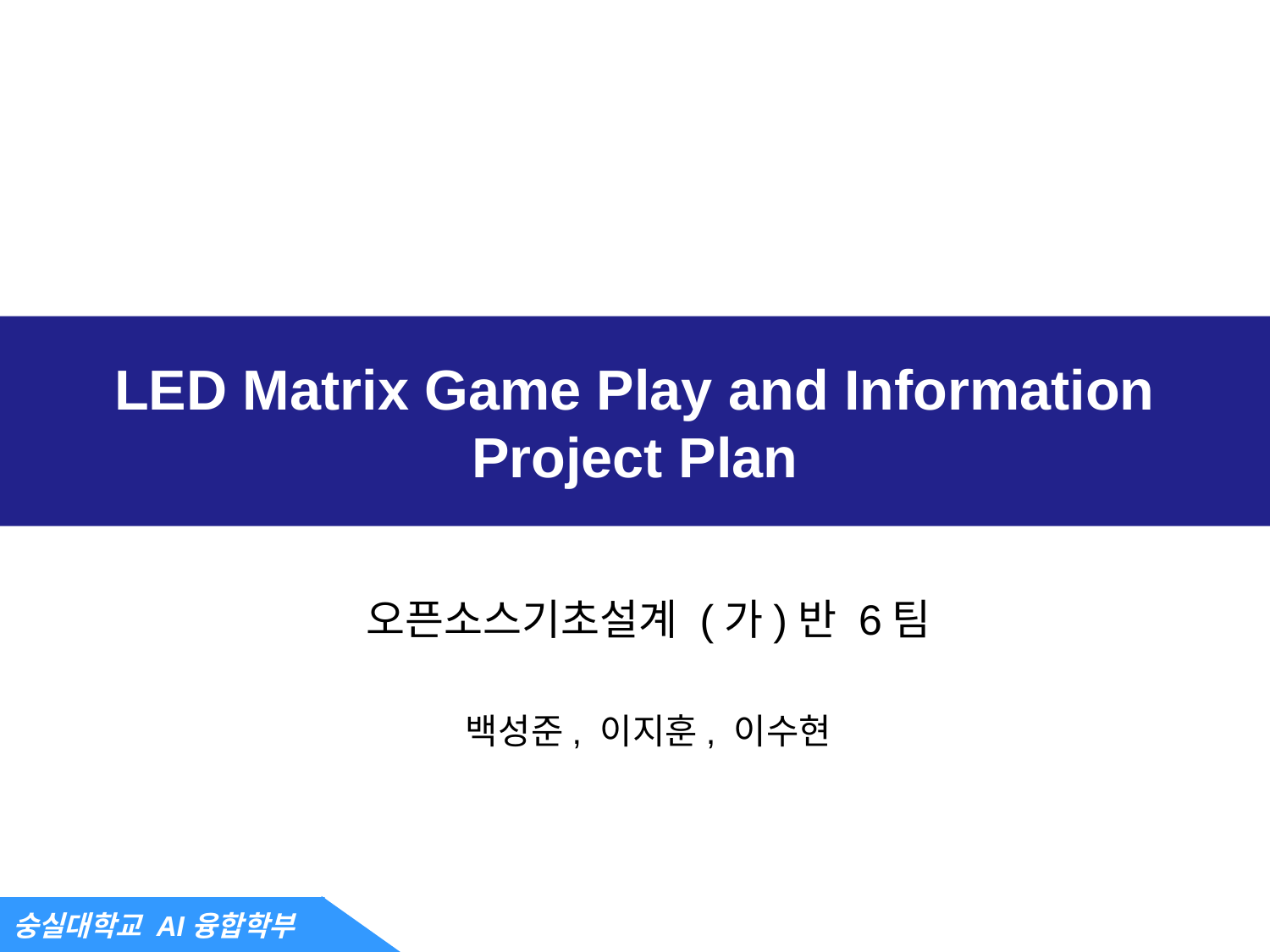

# LED Matrix Game Play and Information Project Plan
오픈소스기초설계 (가)반 6팀

백성준, 이지훈, 이수현